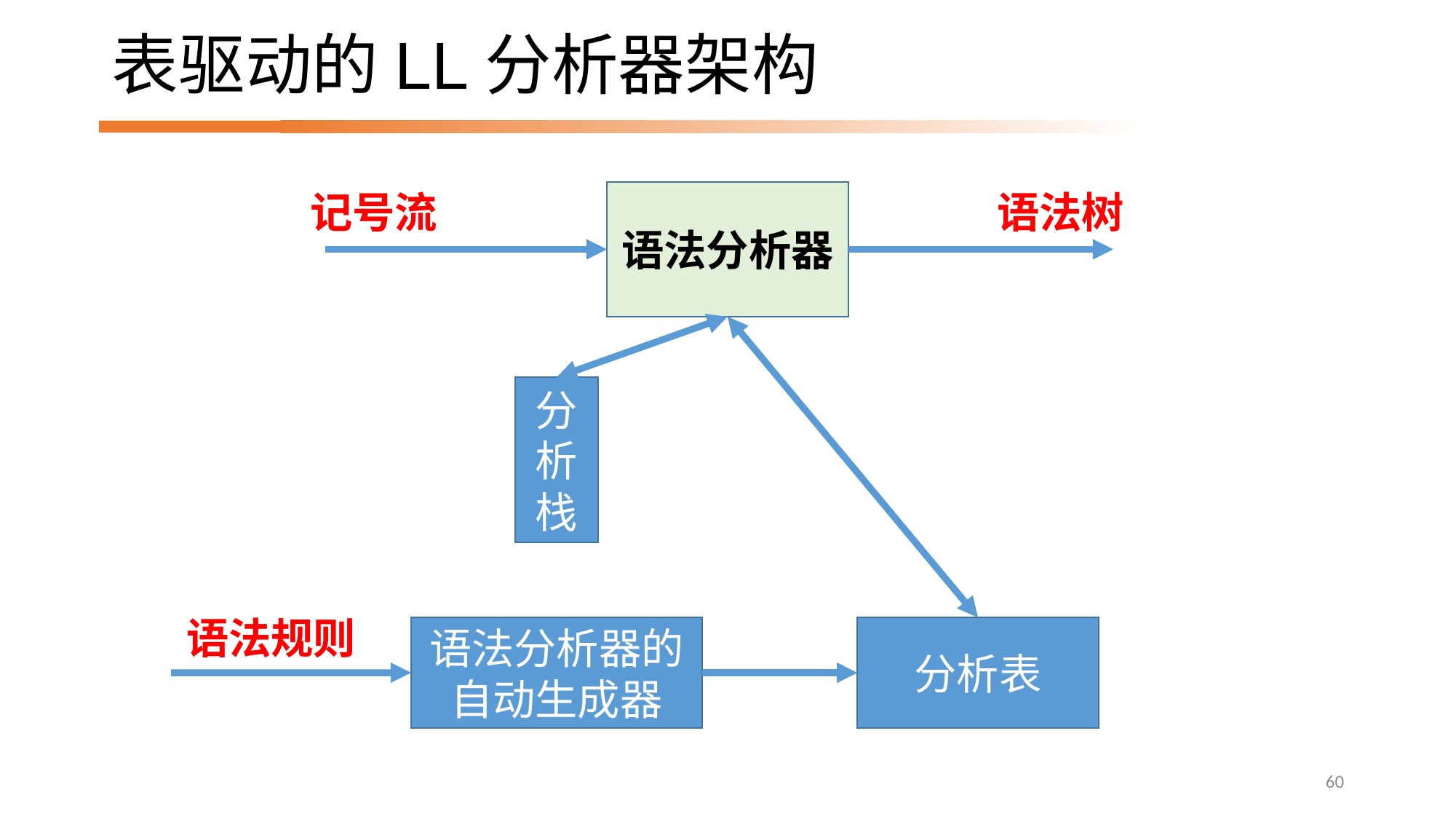

# 表驱动的LL分析器架构
语法树
记号流
语法分析器
分析栈
语法规则
语法分析器的自动生成器
分析表
60